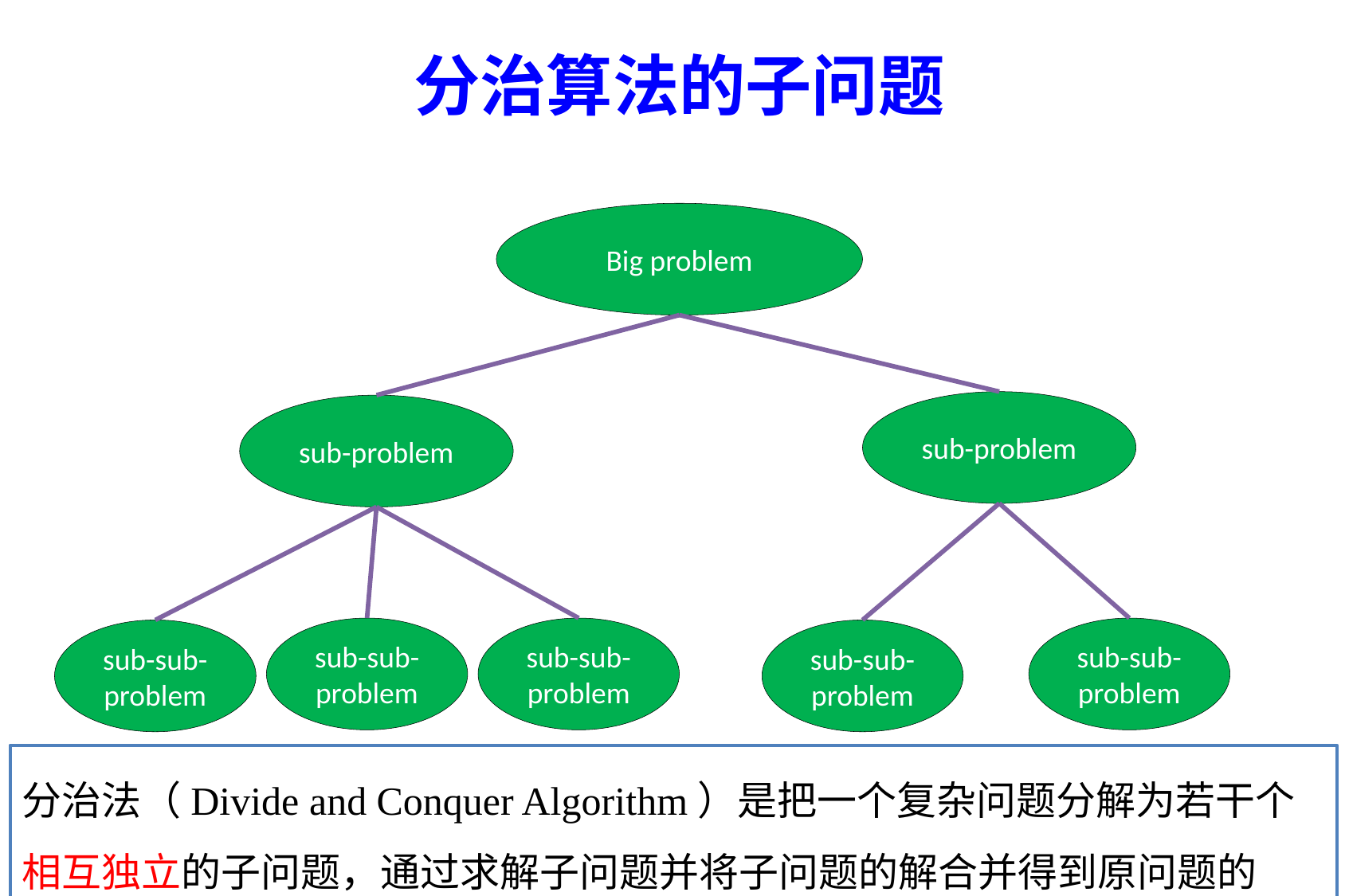

# 分治算法的子问题
Big problem
sub-problem
sub-problem
sub-sub-problem
sub-sub-problem
sub-sub-problem
sub-sub-problem
sub-sub-problem
分治法（Divide and Conquer Algorithm）是把一个复杂问题分解为若干个相互独立的子问题，通过求解子问题并将子问题的解合并得到原问题的解。